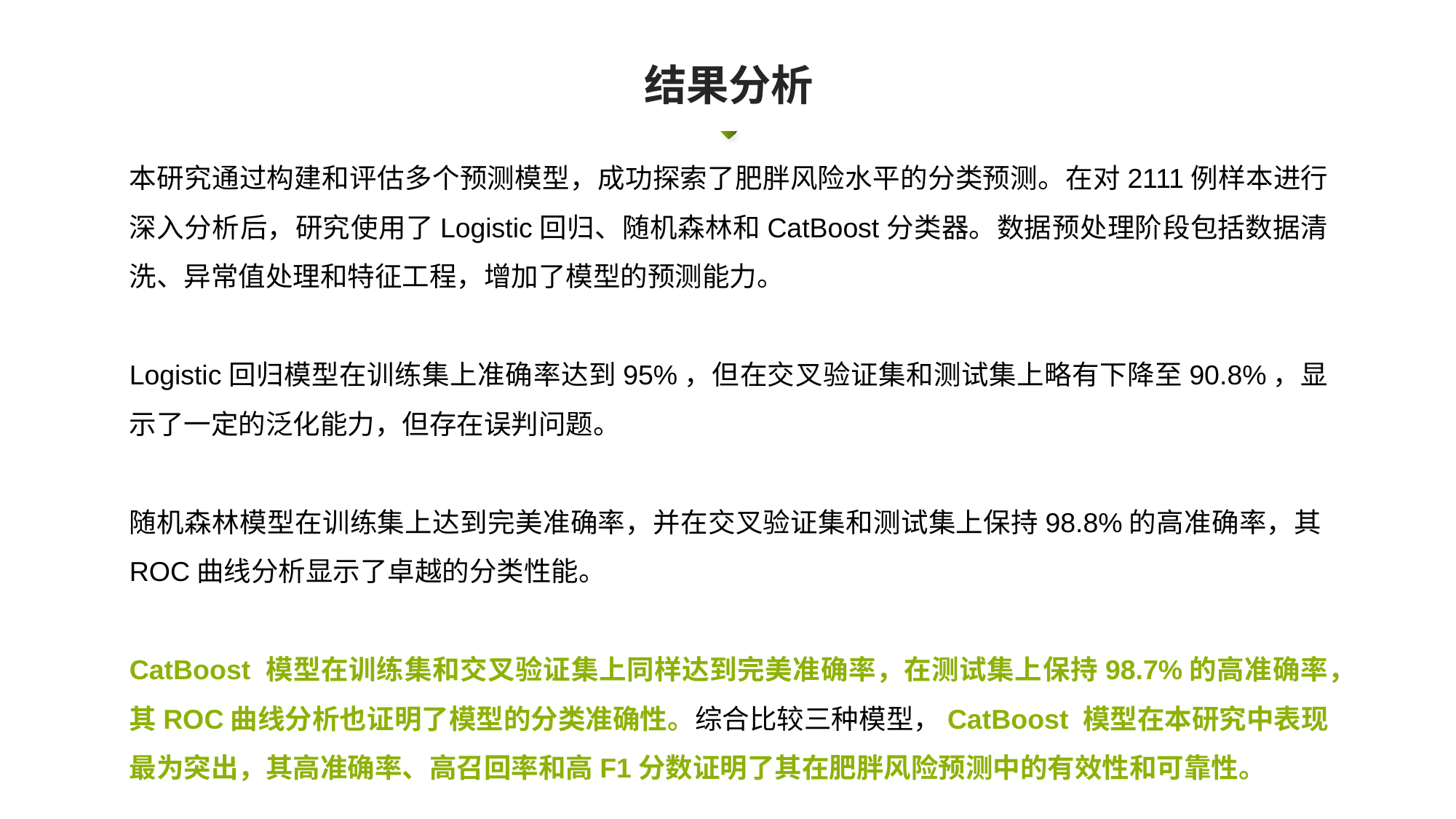

结果分析

本研究通过构建和评估多个预测模型，成功探索了肥胖风险水平的分类预测。在对2111例样本进行深入分析后，研究使用了Logistic回归、随机森林和CatBoost分类器。数据预处理阶段包括数据清洗、异常值处理和特征工程，增加了模型的预测能力。

Logistic回归模型在训练集上准确率达到95%，但在交叉验证集和测试集上略有下降至90.8%，显示了一定的泛化能力，但存在误判问题。

随机森林模型在训练集上达到完美准确率，并在交叉验证集和测试集上保持98.8%的高准确率，其ROC曲线分析显示了卓越的分类性能。

CatBoost 模型在训练集和交叉验证集上同样达到完美准确率，在测试集上保持98.7%的高准确率，其ROC曲线分析也证明了模型的分类准确性。综合比较三种模型，CatBoost 模型在本研究中表现最为突出，其高准确率、高召回率和高F1分数证明了其在肥胖风险预测中的有效性和可靠性。